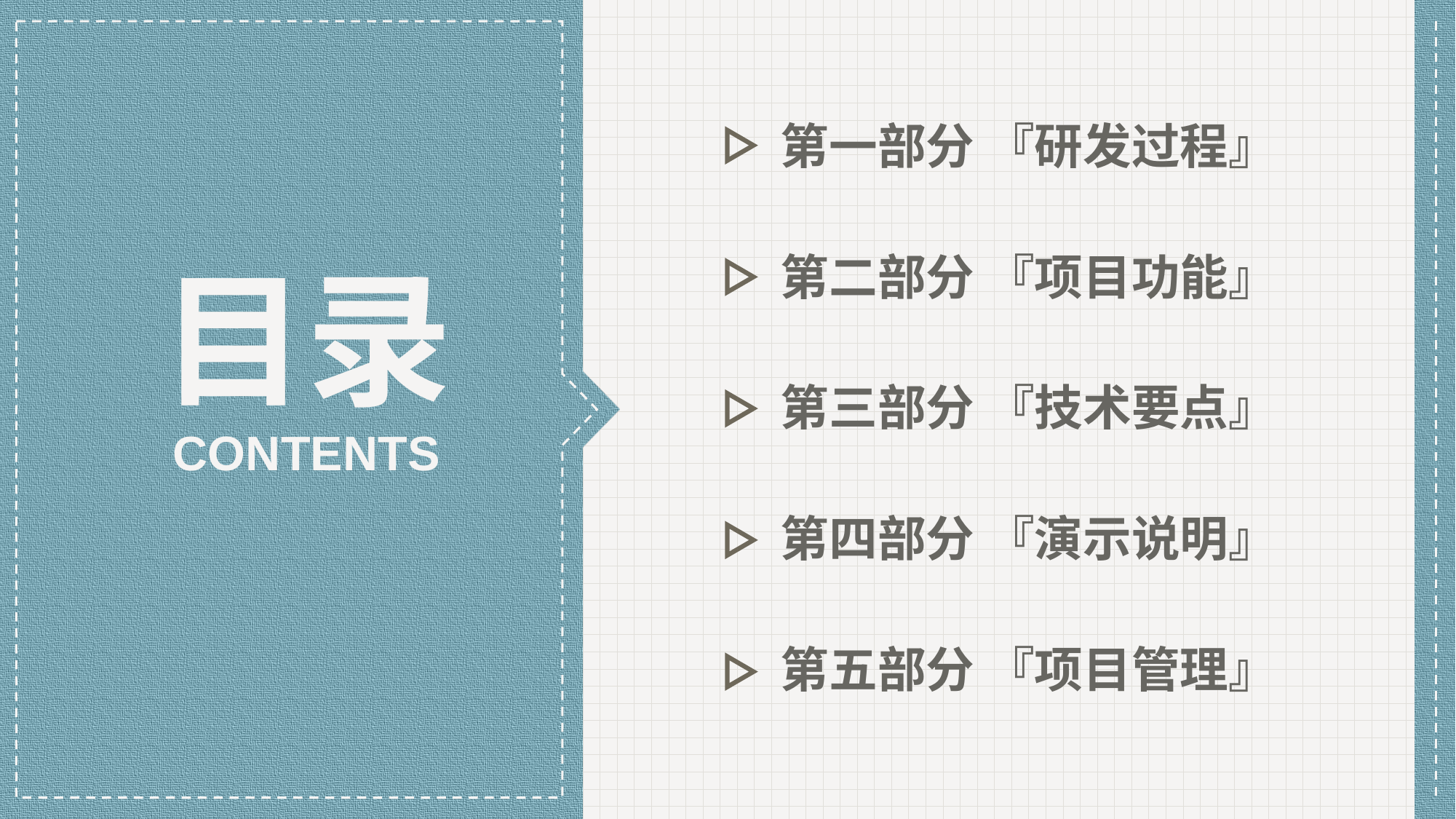

第一部分 『研发过程』

第二部分 『项目功能』
目录

第三部分 『技术要点』

CONTENTS
第四部分 『演示说明』

第五部分 『项目管理』